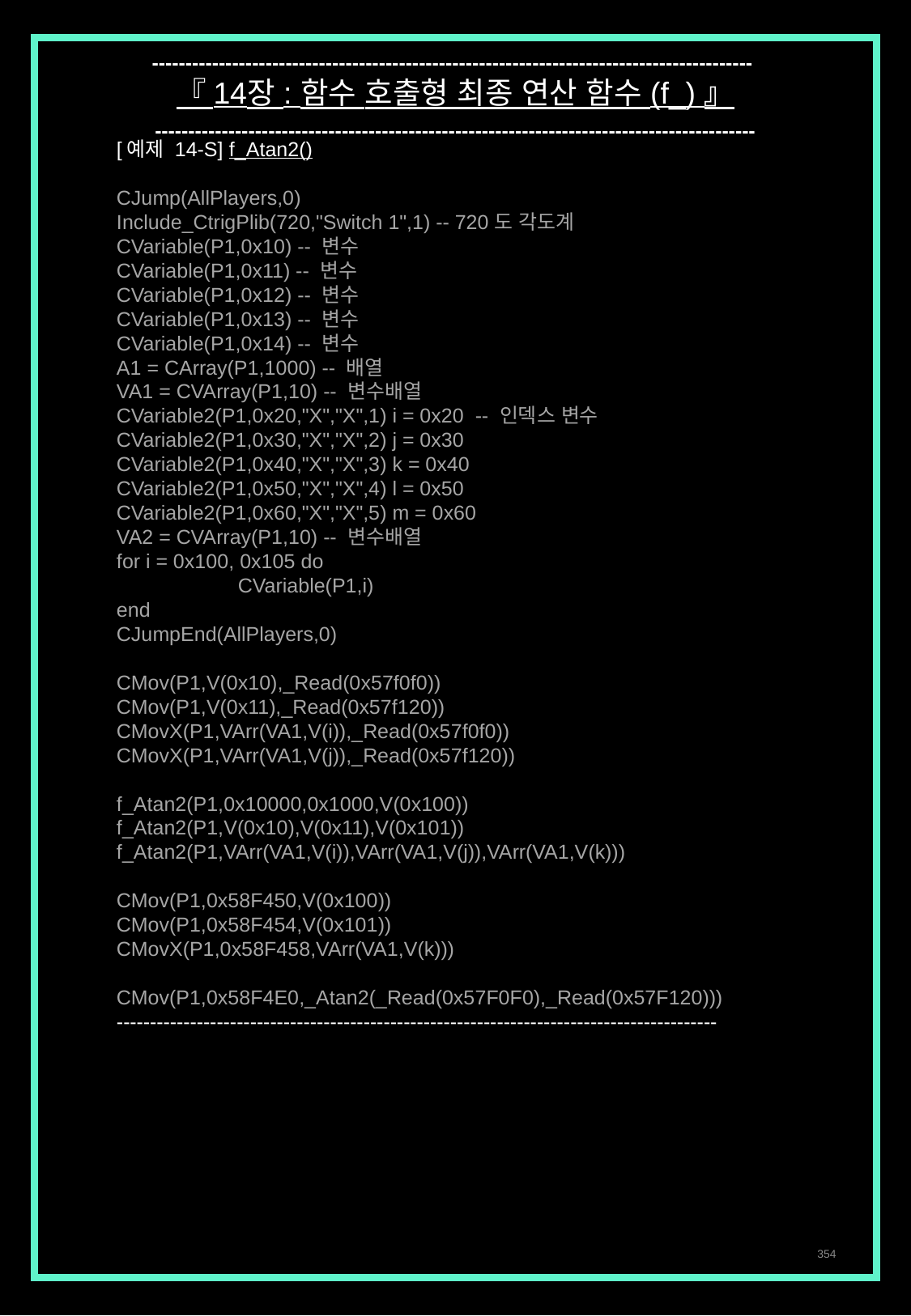

------------------------------------------------------------------------------------------
『 14장 : 함수 호출형 최종 연산 함수 (f_) 』
------------------------------------------------------------------------------------------
[예제 14-S] f_Atan2()

CJump(AllPlayers,0)
Include_CtrigPlib(720,"Switch 1",1) -- 720도 각도계
CVariable(P1,0x10) -- 변수
CVariable(P1,0x11) -- 변수
CVariable(P1,0x12) -- 변수
CVariable(P1,0x13) -- 변수
CVariable(P1,0x14) -- 변수
A1 = CArray(P1,1000) -- 배열
VA1 = CVArray(P1,10) -- 변수배열
CVariable2(P1,0x20,"X","X",1) i = 0x20  -- 인덱스 변수
CVariable2(P1,0x30,"X","X",2) j = 0x30
CVariable2(P1,0x40,"X","X",3) k = 0x40
CVariable2(P1,0x50,"X","X",4) l = 0x50
CVariable2(P1,0x60,"X","X",5) m = 0x60
VA2 = CVArray(P1,10) -- 변수배열
for i = 0x100, 0x105 do
	CVariable(P1,i)
end
CJumpEnd(AllPlayers,0)

CMov(P1,V(0x10),_Read(0x57f0f0))
CMov(P1,V(0x11),_Read(0x57f120))
CMovX(P1,VArr(VA1,V(i)),_Read(0x57f0f0))
CMovX(P1,VArr(VA1,V(j)),_Read(0x57f120))

f_Atan2(P1,0x10000,0x1000,V(0x100))
f_Atan2(P1,V(0x10),V(0x11),V(0x101))
f_Atan2(P1,VArr(VA1,V(i)),VArr(VA1,V(j)),VArr(VA1,V(k)))

CMov(P1,0x58F450,V(0x100))
CMov(P1,0x58F454,V(0x101))
CMovX(P1,0x58F458,VArr(VA1,V(k)))

CMov(P1,0x58F4E0,_Atan2(_Read(0x57F0F0),_Read(0x57F120)))
------------------------------------------------------------------------------------------
354